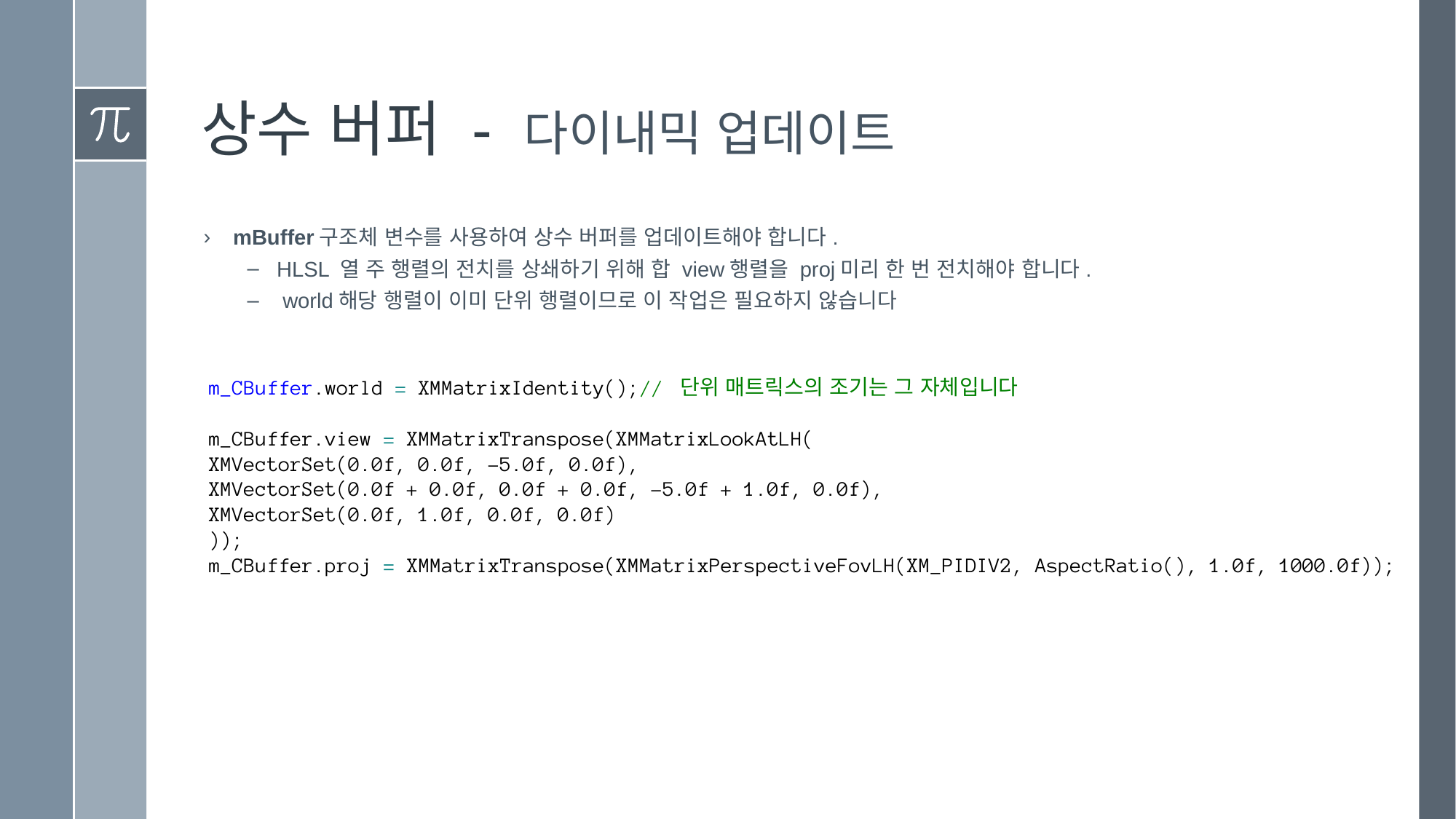

# 상수 버퍼 - 다이내믹 업데이트
mBuffer구조체 변수를 사용하여 상수 버퍼를 업데이트해야 합니다.
HLSL 열 주 행렬의 전치를 상쇄하기 위해 합 view행렬을 proj미리 한 번 전치해야 합니다.
 world해당 행렬이 이미 단위 행렬이므로 이 작업은 필요하지 않습니다
m_CBuffer.world = XMMatrixIdentity();// 단위 매트릭스의 조기는 그 자체입니다

m_CBuffer.view = XMMatrixTranspose(XMMatrixLookAtLH(
XMVectorSet(0.0f, 0.0f, -5.0f, 0.0f),
XMVectorSet(0.0f + 0.0f, 0.0f + 0.0f, -5.0f + 1.0f, 0.0f),
XMVectorSet(0.0f, 1.0f, 0.0f, 0.0f)
));
m_CBuffer.proj = XMMatrixTranspose(XMMatrixPerspectiveFovLH(XM_PIDIV2, AspectRatio(), 1.0f, 1000.0f));